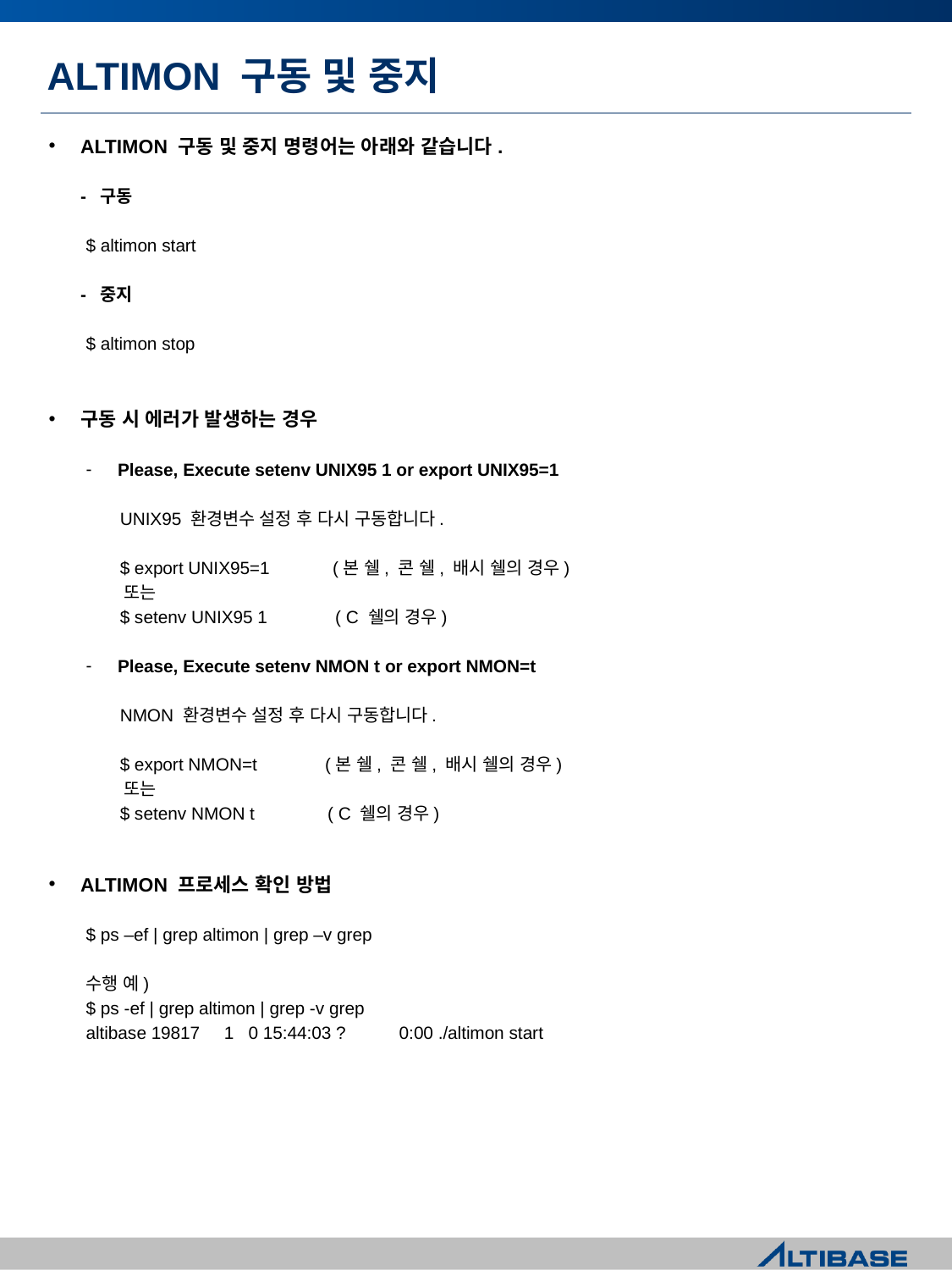

# ALTIMON 구동 및 중지
ALTIMON 구동 및 중지 명령어는 아래와 같습니다.

	-  구동

$ altimon start

	-  중지

$ altimon stop

구동 시 에러가 발생하는 경우

Please, Execute setenv UNIX95 1 or export UNIX95=1

       UNIX95 환경변수 설정 후 다시 구동합니다.

       $ export UNIX95=1             (본 쉘, 콘 쉘, 배시 쉘의 경우)
       또는
       $ setenv UNIX95 1              ( C 쉘의 경우)

Please, Execute setenv NMON t or export NMON=t

       NMON 환경변수 설정 후 다시 구동합니다.

       $ export NMON=t              (본 쉘, 콘 쉘, 배시 쉘의 경우)
       또는
       $ setenv NMON t               ( C 쉘의 경우)

ALTIMON 프로세스 확인 방법

$ ps –ef | grep altimon | grep –v grep

수행 예)
$ ps -ef | grep altimon | grep -v grep
altibase 19817     1   0 15:44:03 ?           0:00 ./altimon start